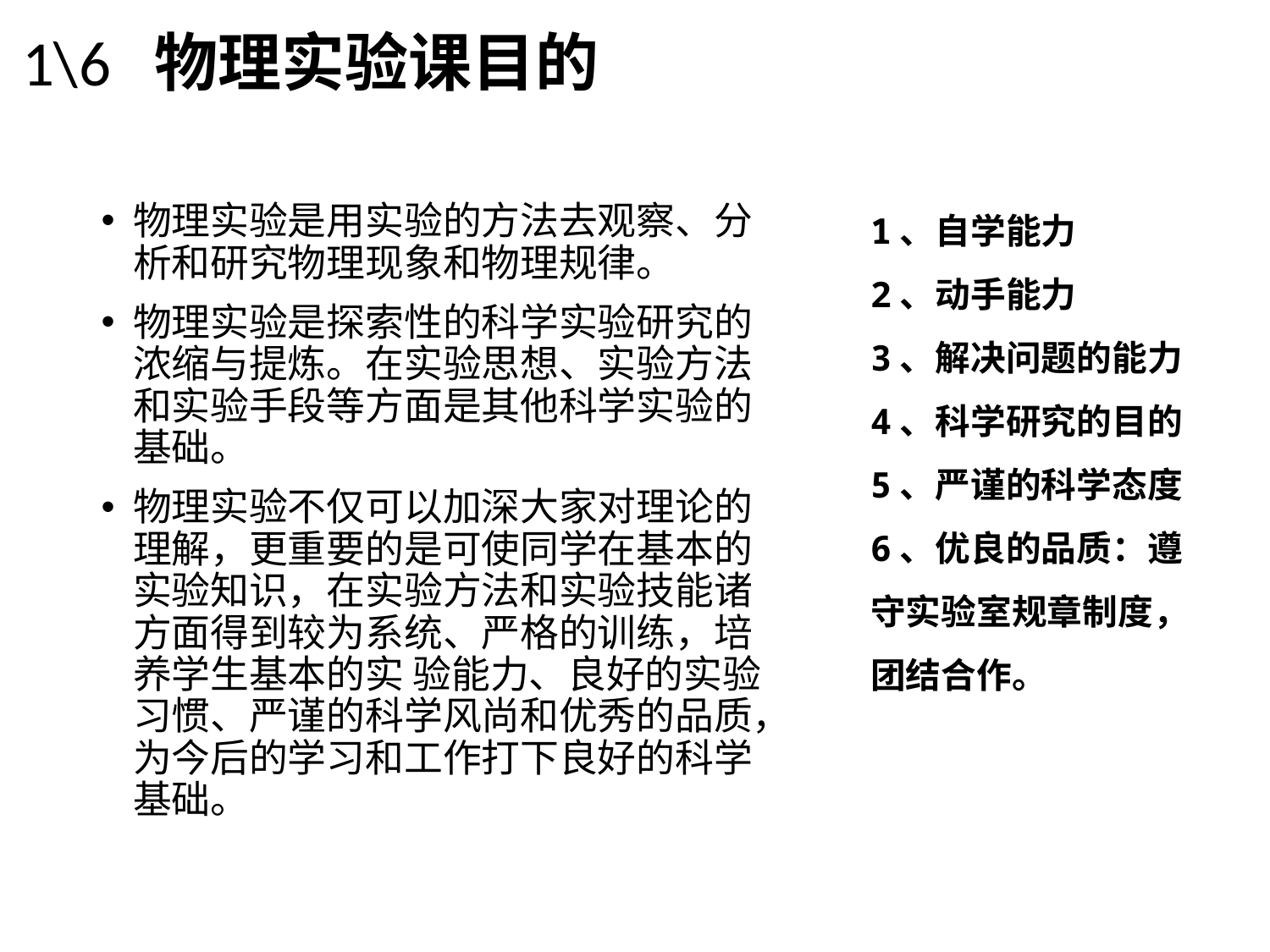

1\6  物理实验课目的
1、自学能力
2、动手能力
3、解决问题的能力
4、科学研究的目的
5、严谨的科学态度
6、优良的品质：遵守实验室规章制度，团结合作。
物理实验是用实验的方法去观察、分析和研究物理现象和物理规律。
物理实验是探索性的科学实验研究的浓缩与提炼。在实验思想、实验方法和实验手段等方面是其他科学实验的基础。
物理实验不仅可以加深大家对理论的理解，更重要的是可使同学在基本的实验知识，在实验方法和实验技能诸方面得到较为系统、严格的训练，培养学生基本的实 验能力、良好的实验习惯、严谨的科学风尚和优秀的品质，为今后的学习和工作打下良好的科学基础。